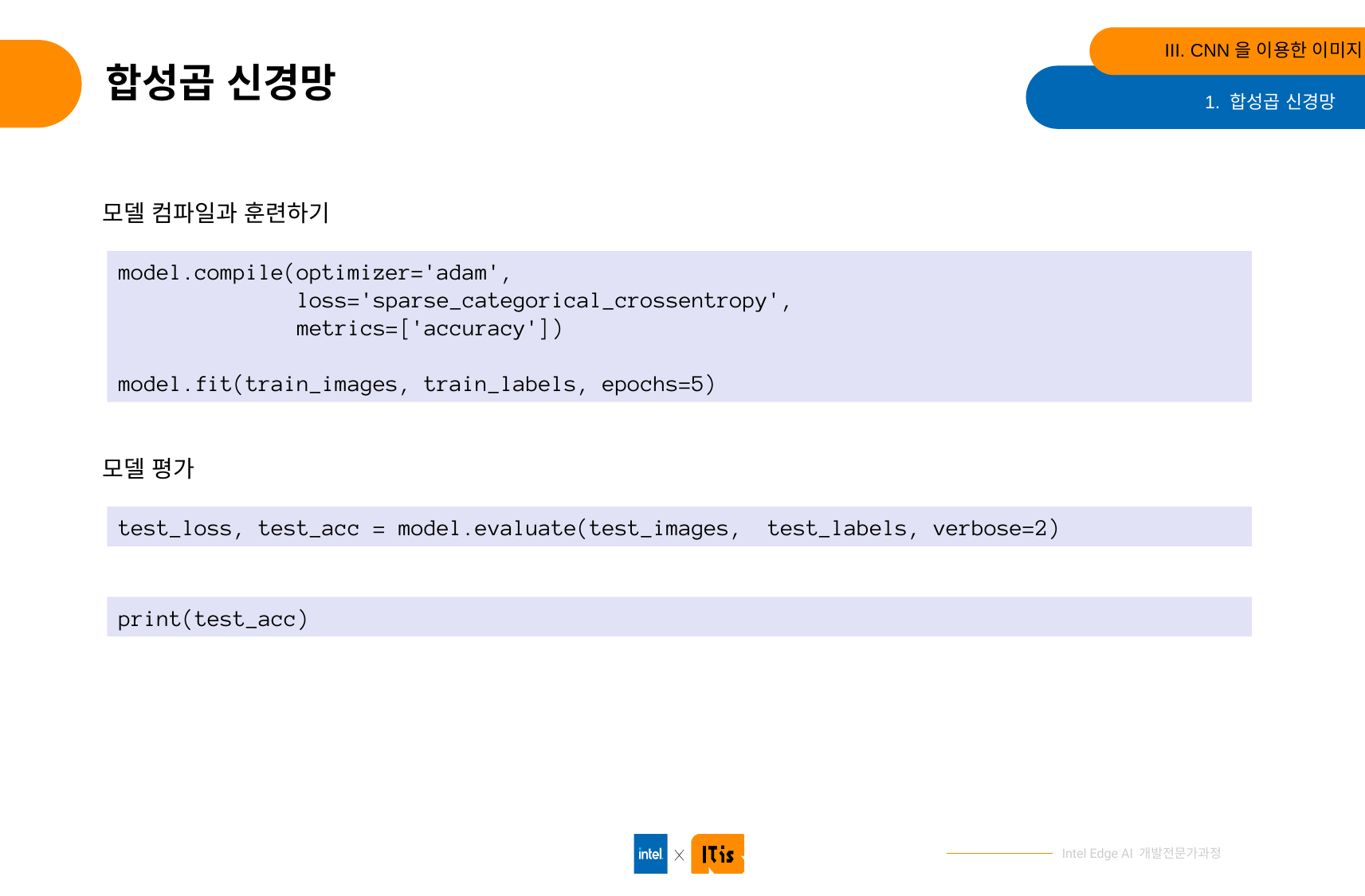

III. CNN을 이용한 이미지 분류
# 합성곱 신경망
1. 합성곱 신경망

모델 컴파일과 훈련하기
model.compile(optimizer='adam',
              loss='sparse_categorical_crossentropy',
              metrics=['accuracy'])

model.fit(train_images, train_labels, epochs=5)
모델 평가
test_loss, test_acc = model.evaluate(test_images,  test_labels, verbose=2)
print(test_acc)